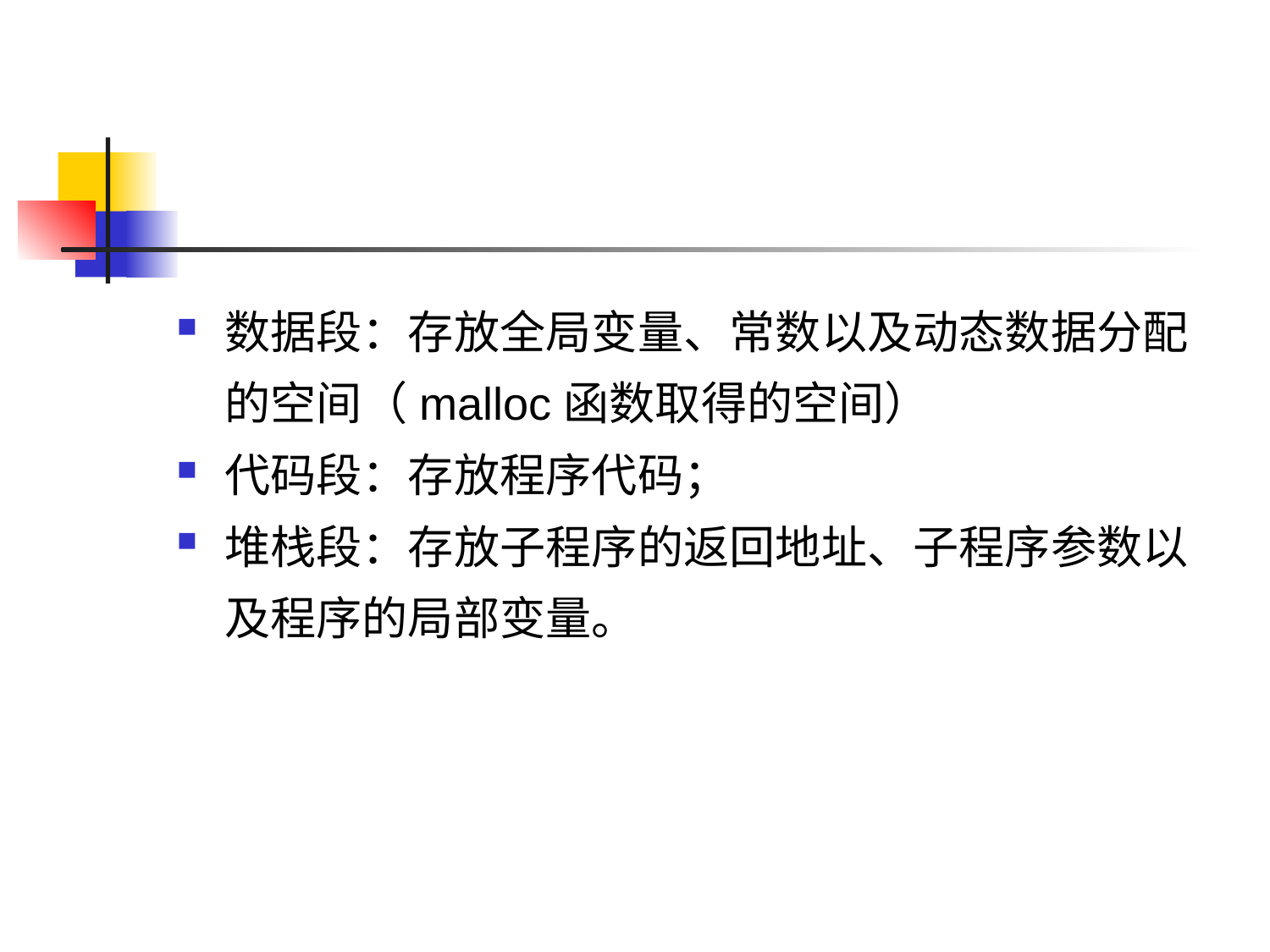

#
数据段：存放全局变量、常数以及动态数据分配的空间（malloc函数取得的空间）
代码段：存放程序代码；
堆栈段：存放子程序的返回地址、子程序参数以及程序的局部变量。